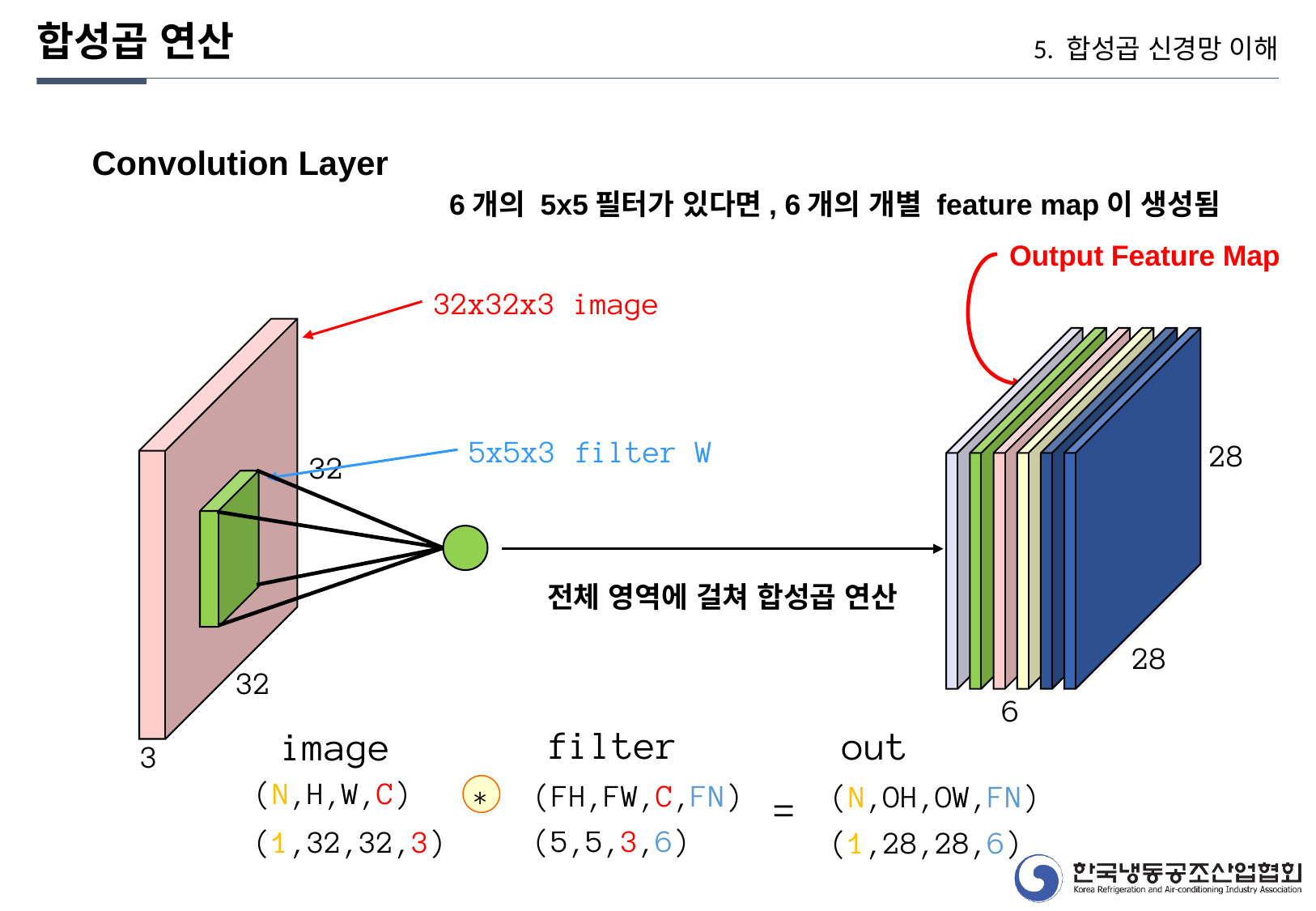

합성곱 연산
5. 합성곱 신경망 이해
Convolution Layer
6개의 5x5필터가 있다면, 6개의 개별 feature map이 생성됨
Output Feature Map
32x32x3 image

5x5x3 filter W
28
32

전체 영역에 걸쳐 합성곱 연산
28
32
6
filter
out
image
3
(N,H,W,C)
(FH,FW,C,FN)
(N,OH,OW,FN)
=
*
(5,5,3,6)
(1,32,32,3)
(1,28,28,6)